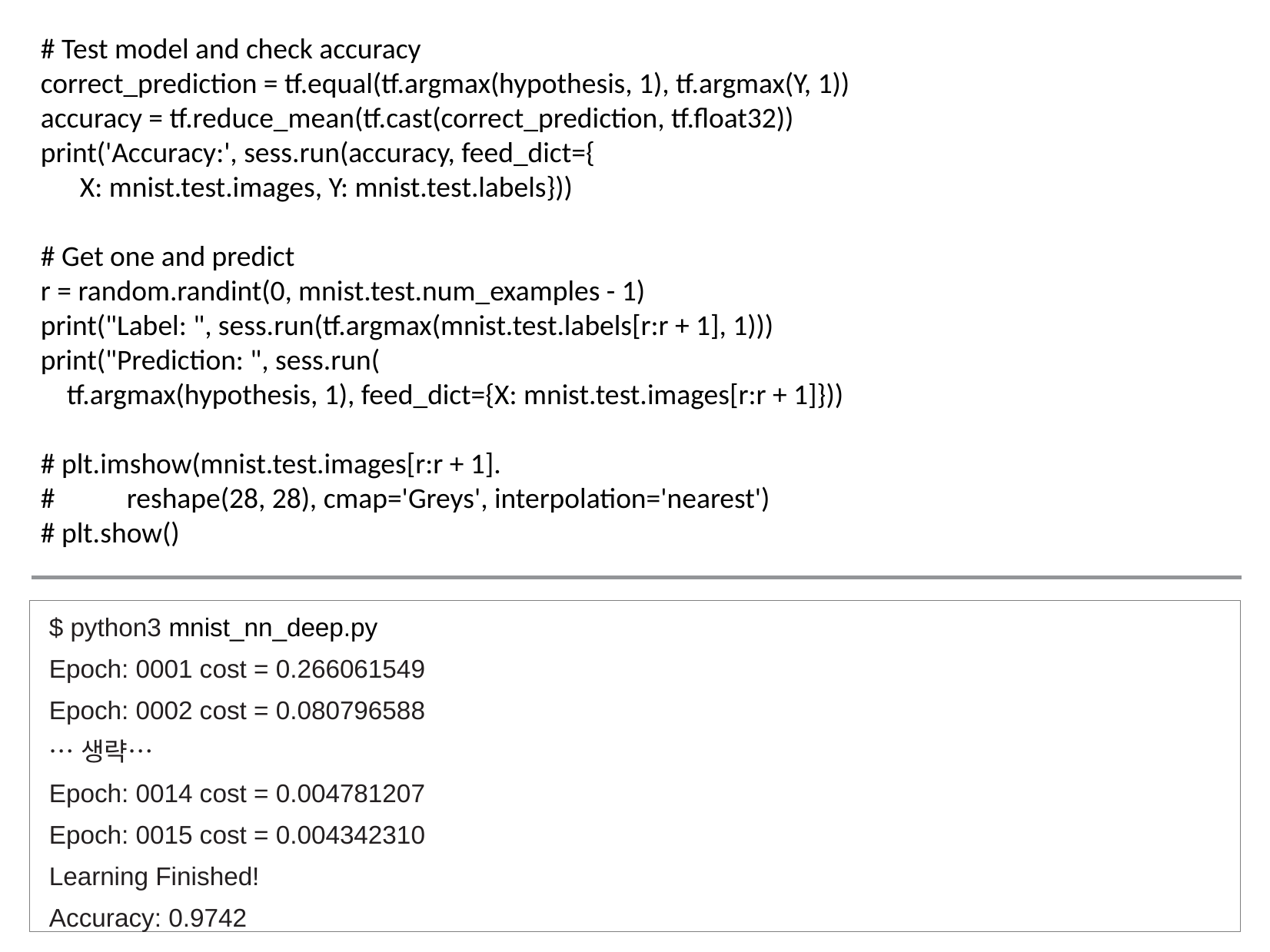

# Test model and check accuracy
correct_prediction = tf.equal(tf.argmax(hypothesis, 1), tf.argmax(Y, 1))
accuracy = tf.reduce_mean(tf.cast(correct_prediction, tf.float32))
print('Accuracy:', sess.run(accuracy, feed_dict={
      X: mnist.test.images, Y: mnist.test.labels}))

# Get one and predict
r = random.randint(0, mnist.test.num_examples - 1)
print("Label: ", sess.run(tf.argmax(mnist.test.labels[r:r + 1], 1)))
print("Prediction: ", sess.run(
    tf.argmax(hypothesis, 1), feed_dict={X: mnist.test.images[r:r + 1]}))

# plt.imshow(mnist.test.images[r:r + 1].
#           reshape(28, 28), cmap='Greys', interpolation='nearest')
# plt.show()

$ python3 mnist_nn_deep.py
Epoch: 0001 cost = 0.266061549
Epoch: 0002 cost = 0.080796588
…생략…
Epoch: 0014 cost = 0.004781207
Epoch: 0015 cost = 0.004342310
Learning Finished!
Accuracy: 0.9742